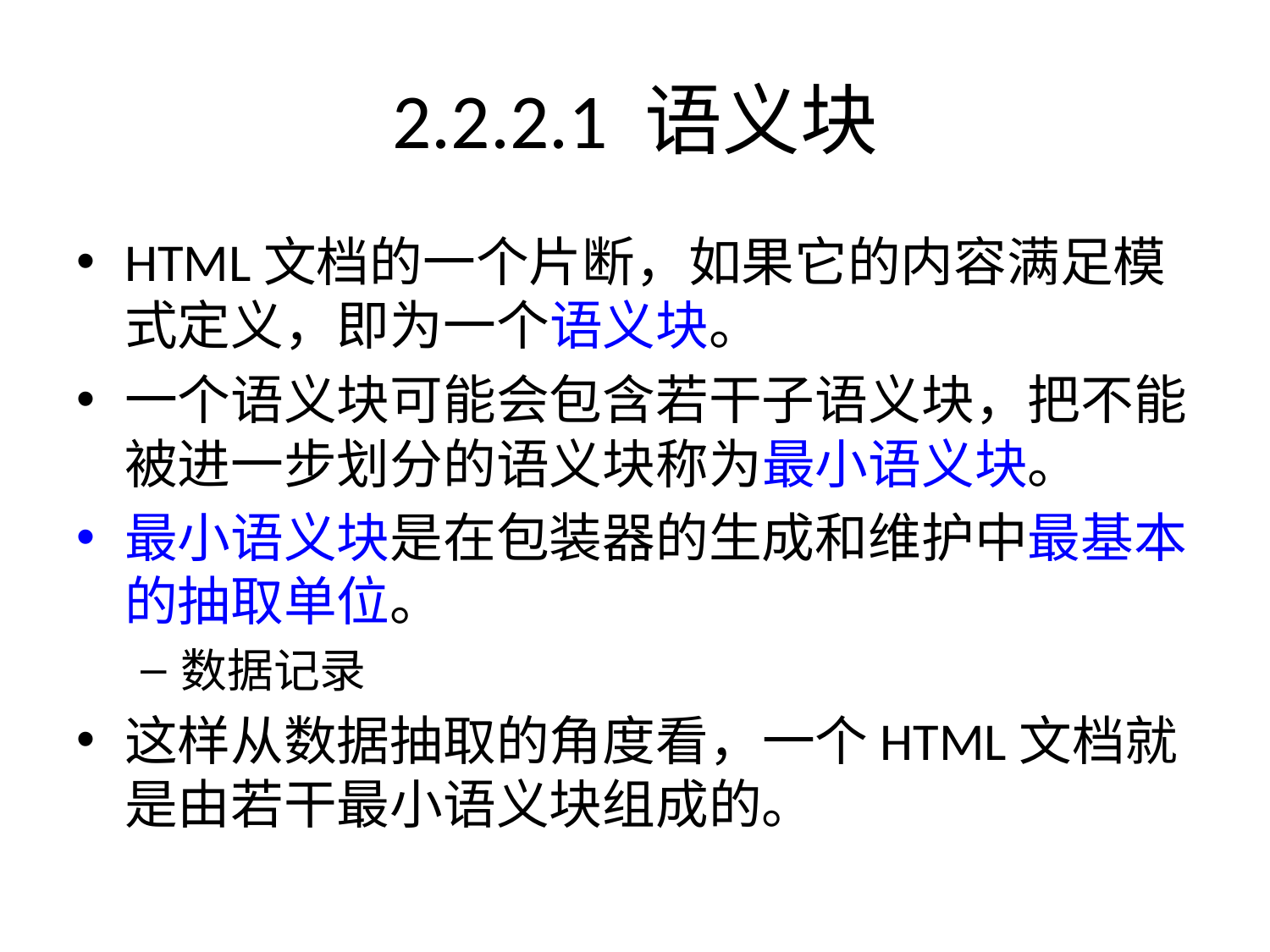

# 2.2.2.1 语义块
HTML文档的一个片断，如果它的内容满足模式定义，即为一个语义块。
一个语义块可能会包含若干子语义块，把不能被进一步划分的语义块称为最小语义块。
最小语义块是在包装器的生成和维护中最基本的抽取单位。
数据记录
这样从数据抽取的角度看，一个HTML文档就是由若干最小语义块组成的。